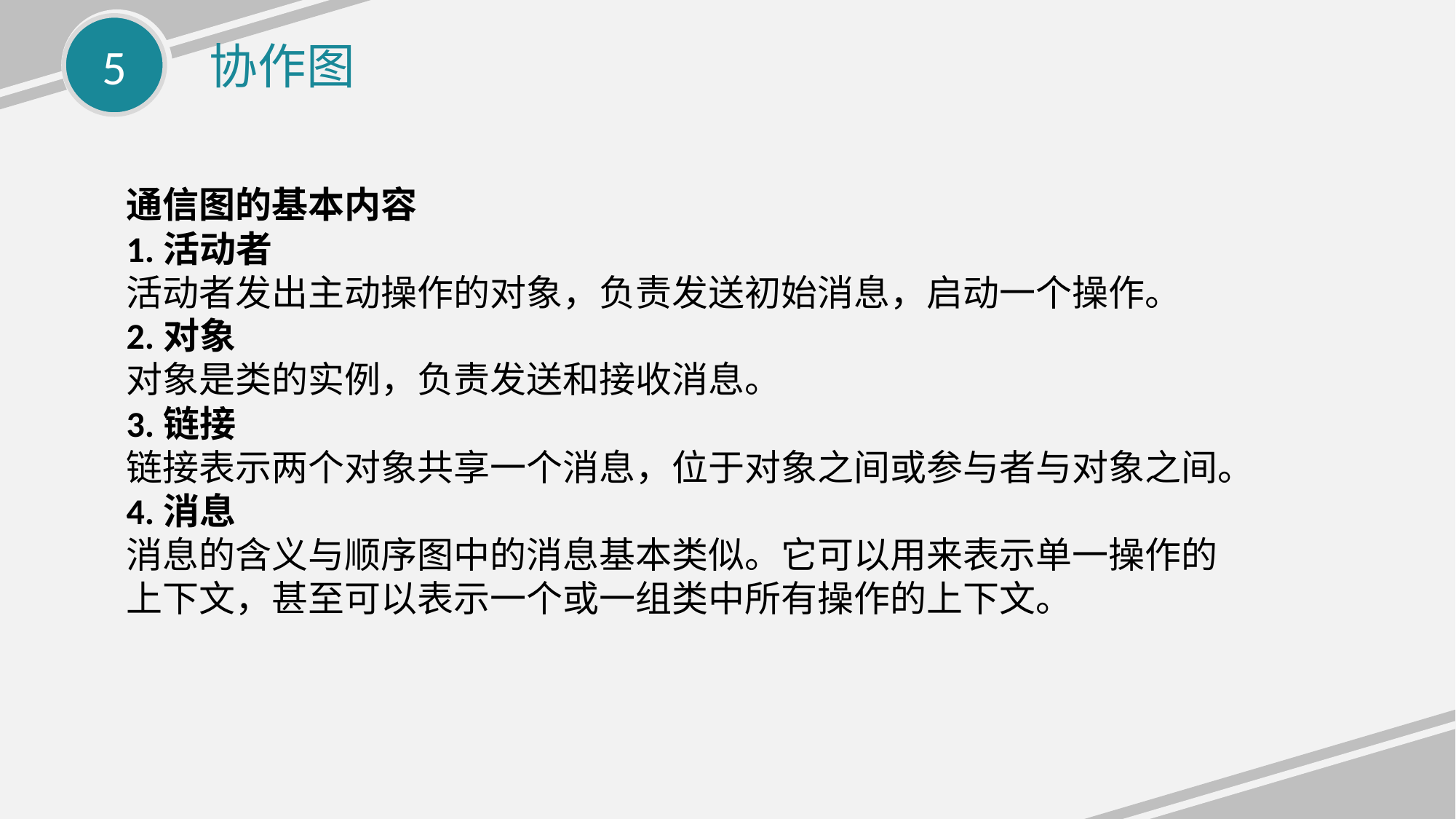

5
协作图
通信图的基本内容
1.活动者
活动者发出主动操作的对象，负责发送初始消息，启动一个操作。
2.对象
对象是类的实例，负责发送和接收消息。
3.链接
链接表示两个对象共享一个消息，位于对象之间或参与者与对象之间。
4.消息
消息的含义与顺序图中的消息基本类似。它可以用来表示单一操作的上下文，甚至可以表示一个或一组类中所有操作的上下文。